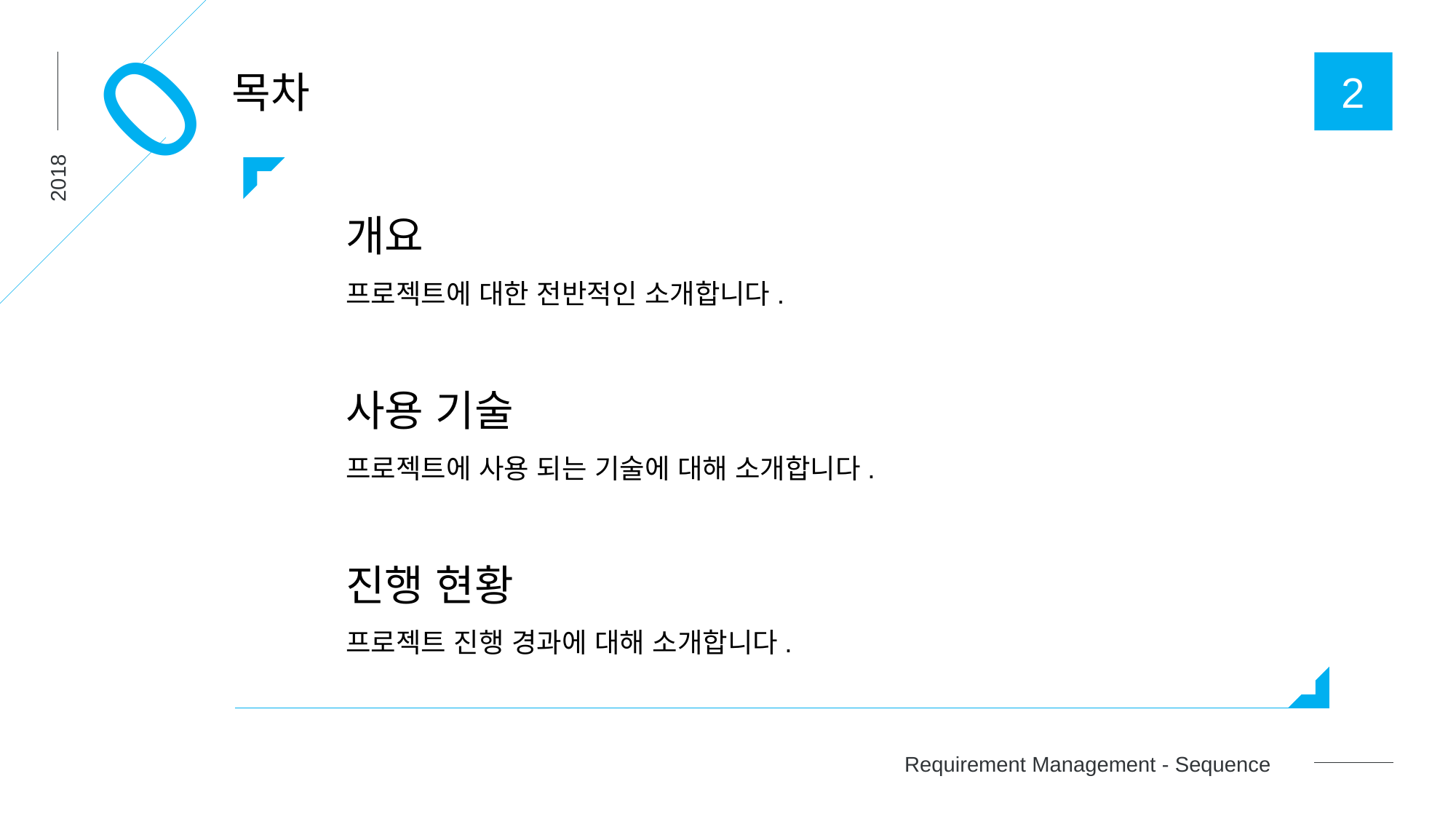

0

2
목차

2018
개요
프로젝트에 대한 전반적인 소개합니다.

사용 기술
프로젝트에 사용 되는 기술에 대해 소개합니다.

진행 현황
프로젝트 진행 경과에 대해 소개합니다.

Requirement Management - Sequence